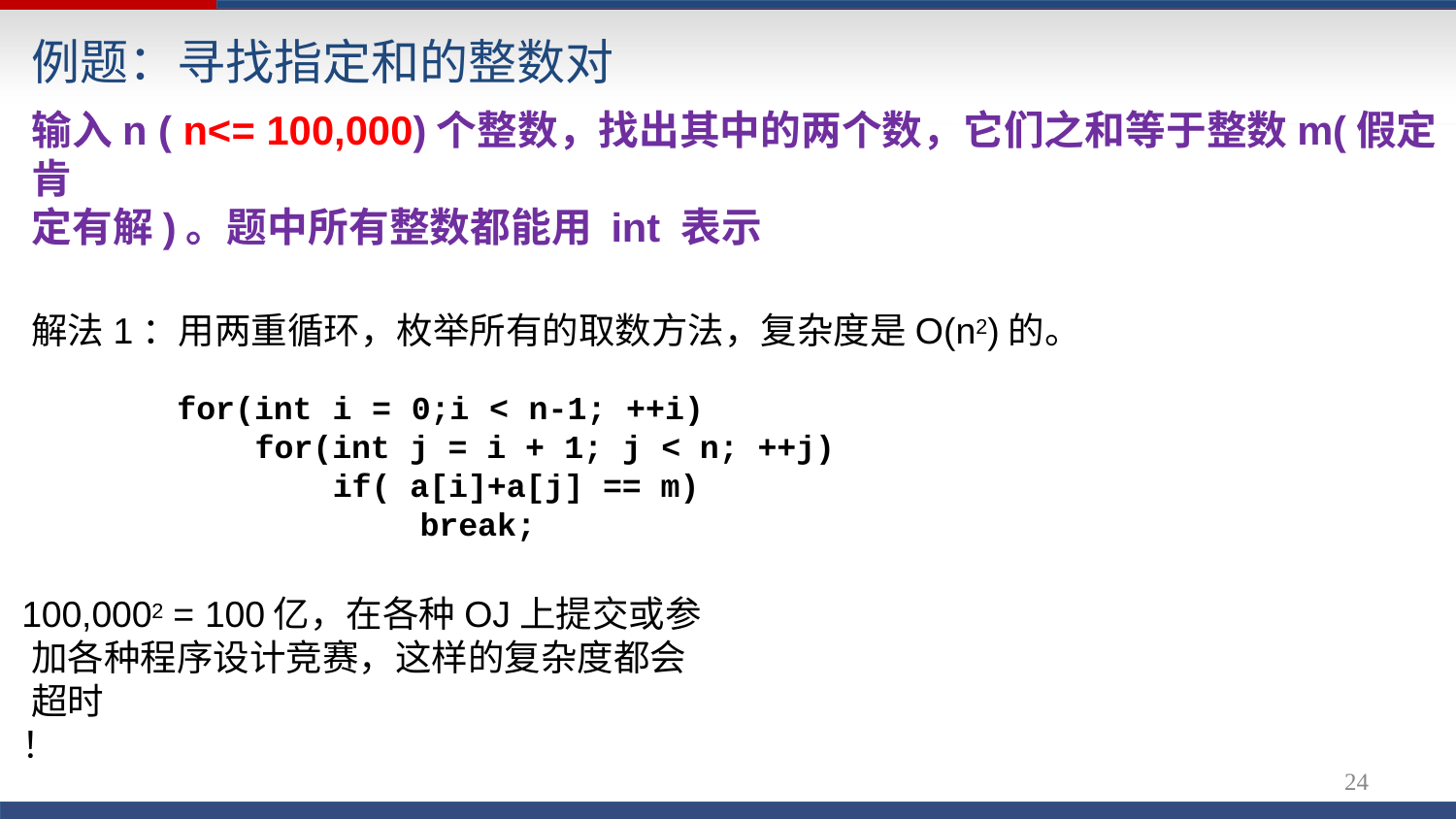

# 例题：寻找指定和的整数对
输入n ( n<= 100,000)个整数，找出其中的两个数，它们之和等于整数m(假定肯
定有解)。题中所有整数都能用 int 表示

解法1：用两重循环，枚举所有的取数方法，复杂度是O(n2)的。
for(int i = 0;i < n-1; ++i)  for(int j = i + 1; j < n; ++j)
if( a[i]+a[j] == m)  break;

100,0002 = 100亿，在各种OJ上提交或参加各种程序设计竞赛，这样的复杂度都会超时
！
24